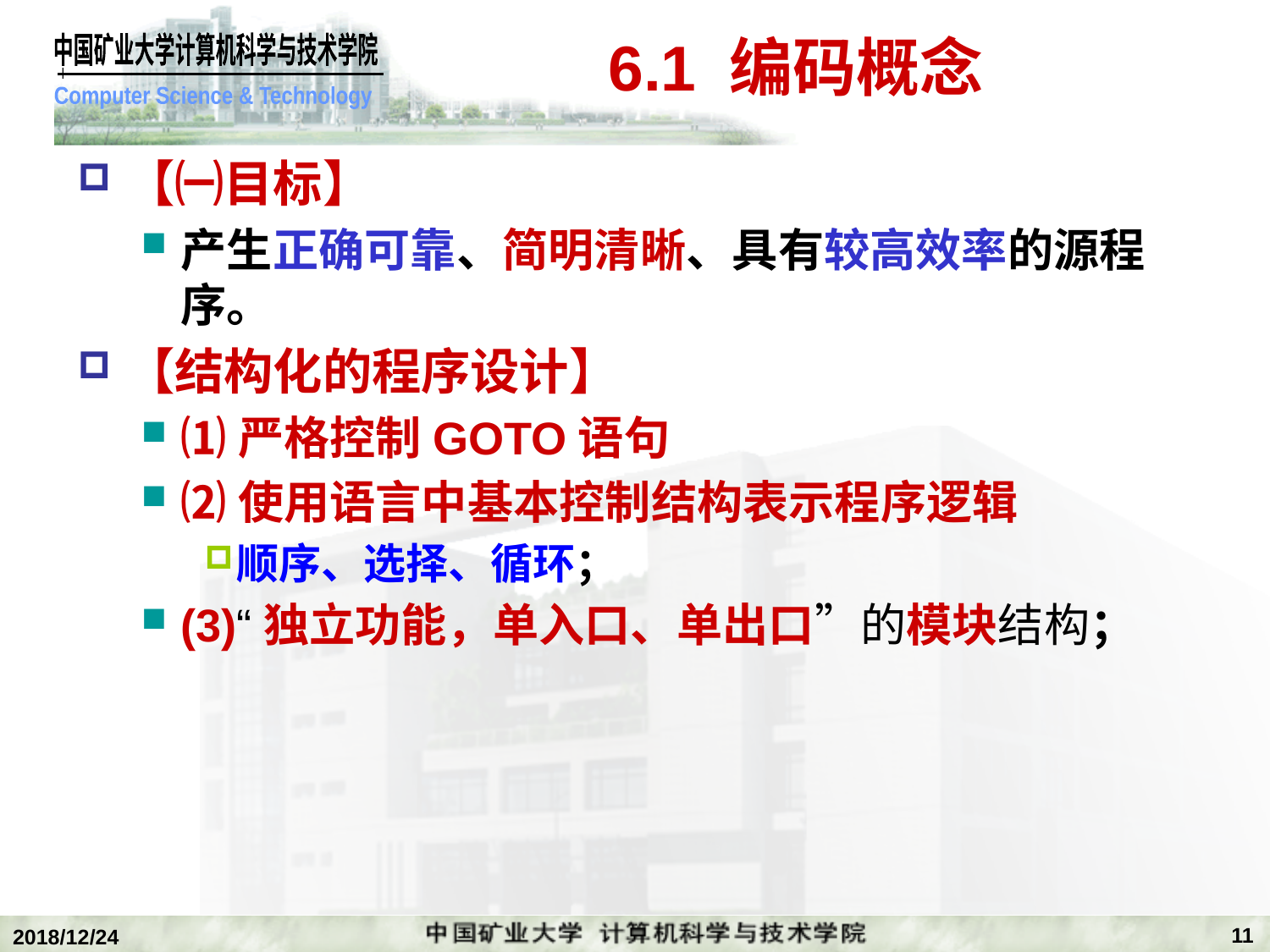

# 6.1 编码概念
【㈠目标】
产生正确可靠、简明清晰、具有较高效率的源程序。
【结构化的程序设计】
⑴严格控制GOTO语句
⑵使用语言中基本控制结构表示程序逻辑
顺序、选择、循环；
(3)“独立功能，单入口、单出口”的模块结构；
11
2018/12/24